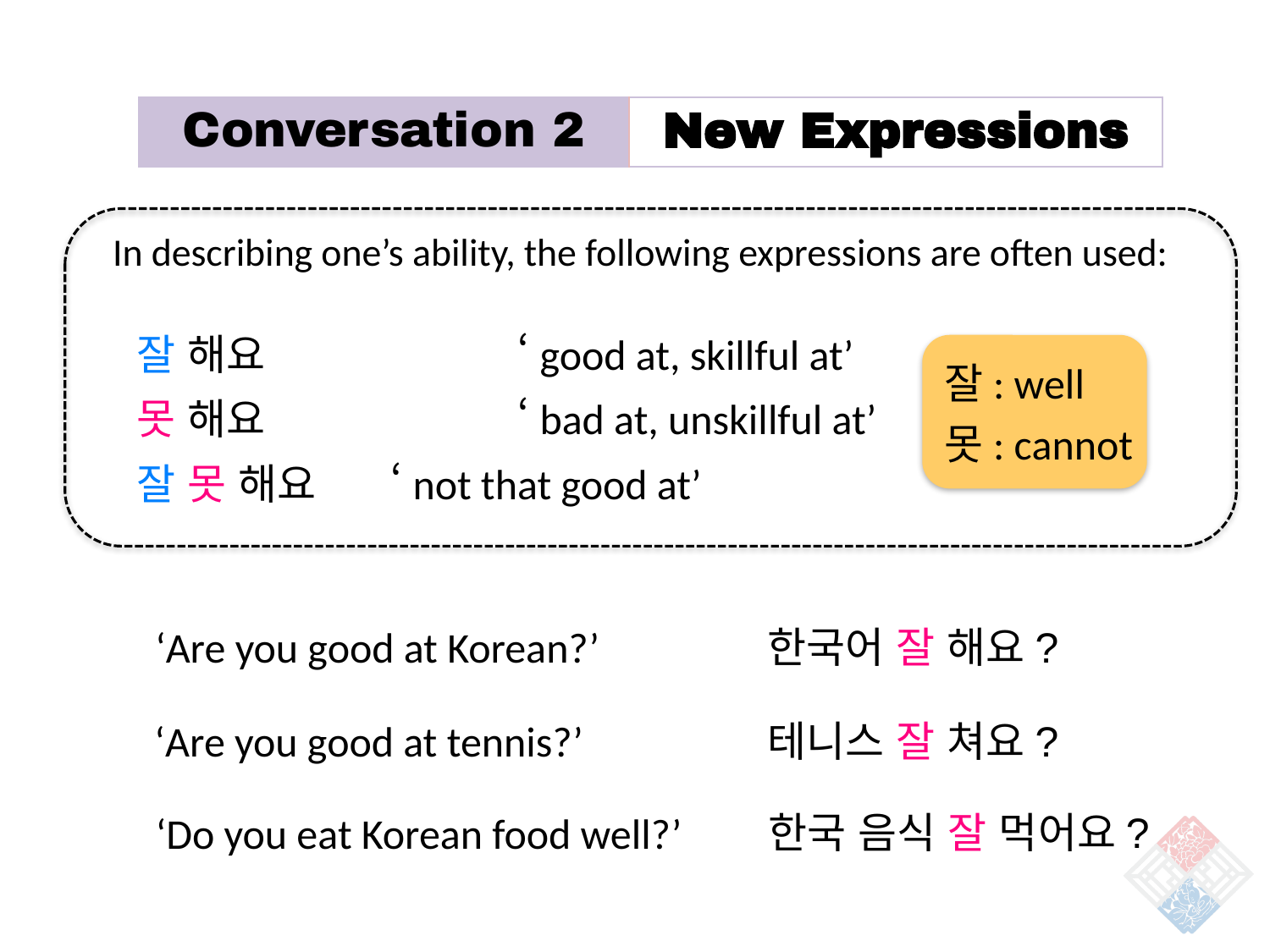

| Conversation 2 | New Expressions |
| --- | --- |

In describing one’s ability, the following expressions are often used:
잘 해요 		‘good at, skillful at’
못 해요 		‘bad at, unskillful at’
잘 못 해요 	‘not that good at’

잘: well
못: cannot
‘Are you good at Korean?’
한국어 잘 해요?
‘Are you good at tennis?’
테니스 잘 쳐요?
한국 음식 잘 먹어요?
‘Do you eat Korean food well?’